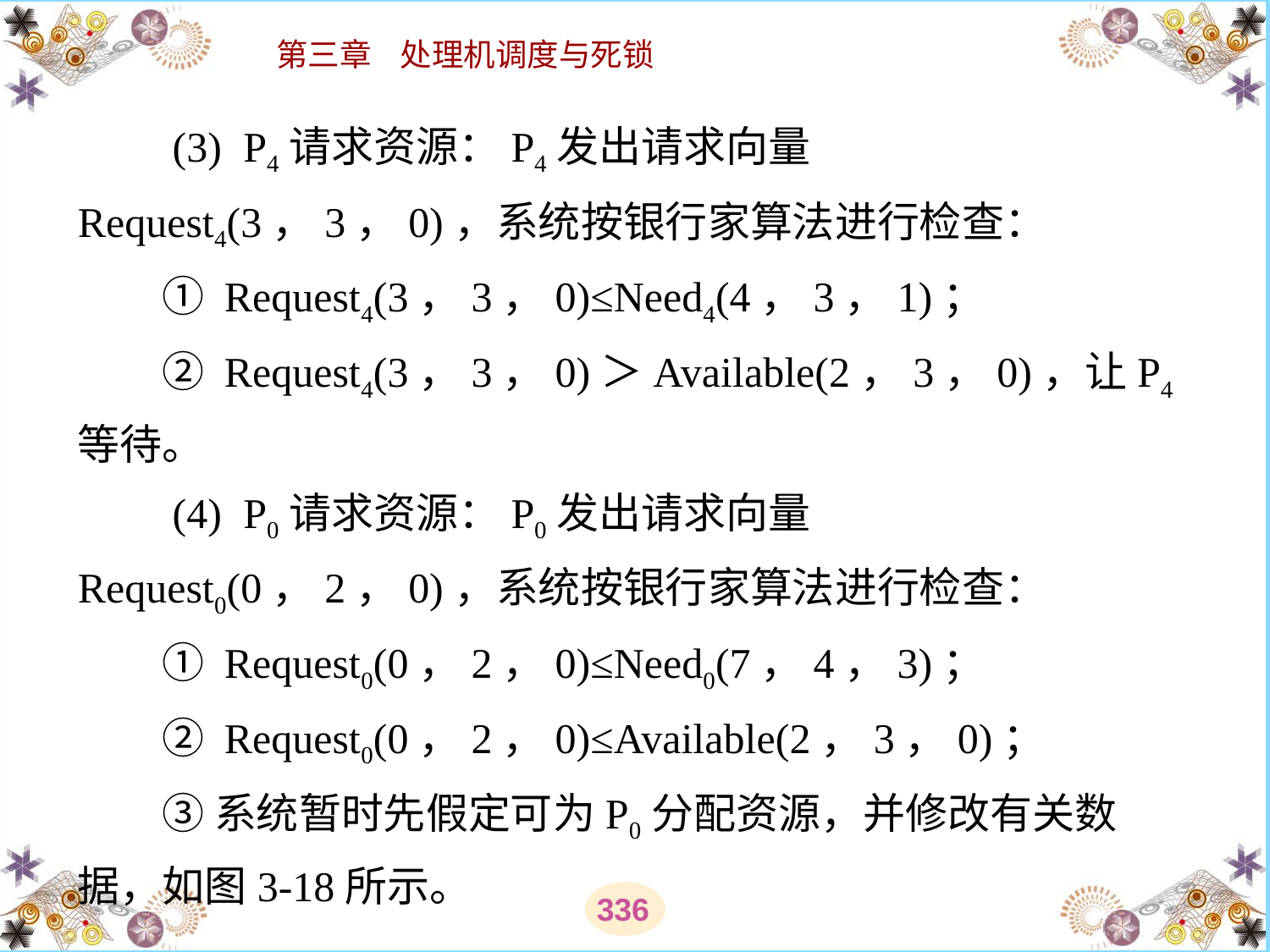

# (3)  P4请求资源：P4发出请求向量Request4(3，3，0)，系统按银行家算法进行检查： 　　① Request4(3，3，0)≤Need4(4，3，1)； 　　② Request4(3，3，0)＞Available(2，3，0)，让P4等待。 　　(4)  P0请求资源：P0发出请求向量Request0(0，2，0)，系统按银行家算法进行检查： 　　① Request0(0，2，0)≤Need0(7，4，3)； 　　② Request0(0，2，0)≤Available(2，3，0)； 　　③ 系统暂时先假定可为P0分配资源，并修改有关数据，如图3-18所示。